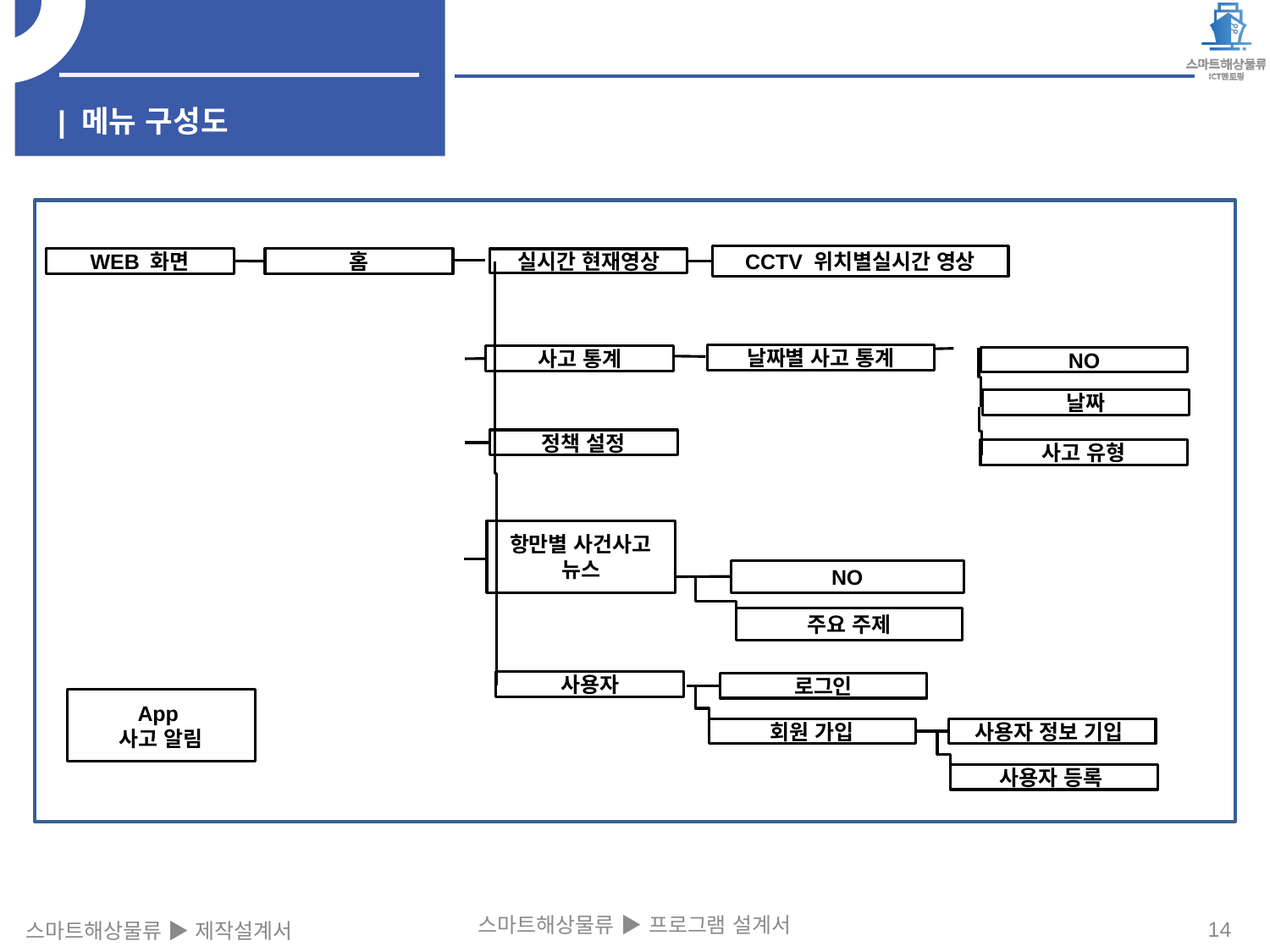

| 메뉴 구성도

CCTV 위치별실시간 영상
WEB 화면
홈
실시간 현재영상
날짜별 사고 통계
사고 통계
NO
날짜
사고 유형
NO
주요 주제
사용자
로그인
회원 가입
사용자 정보 기입
사용자 등록
항만별 사건사고 뉴스
정책 설정
App
사고 알림
스마트해상물류 ▶ 프로그램 설계서
14